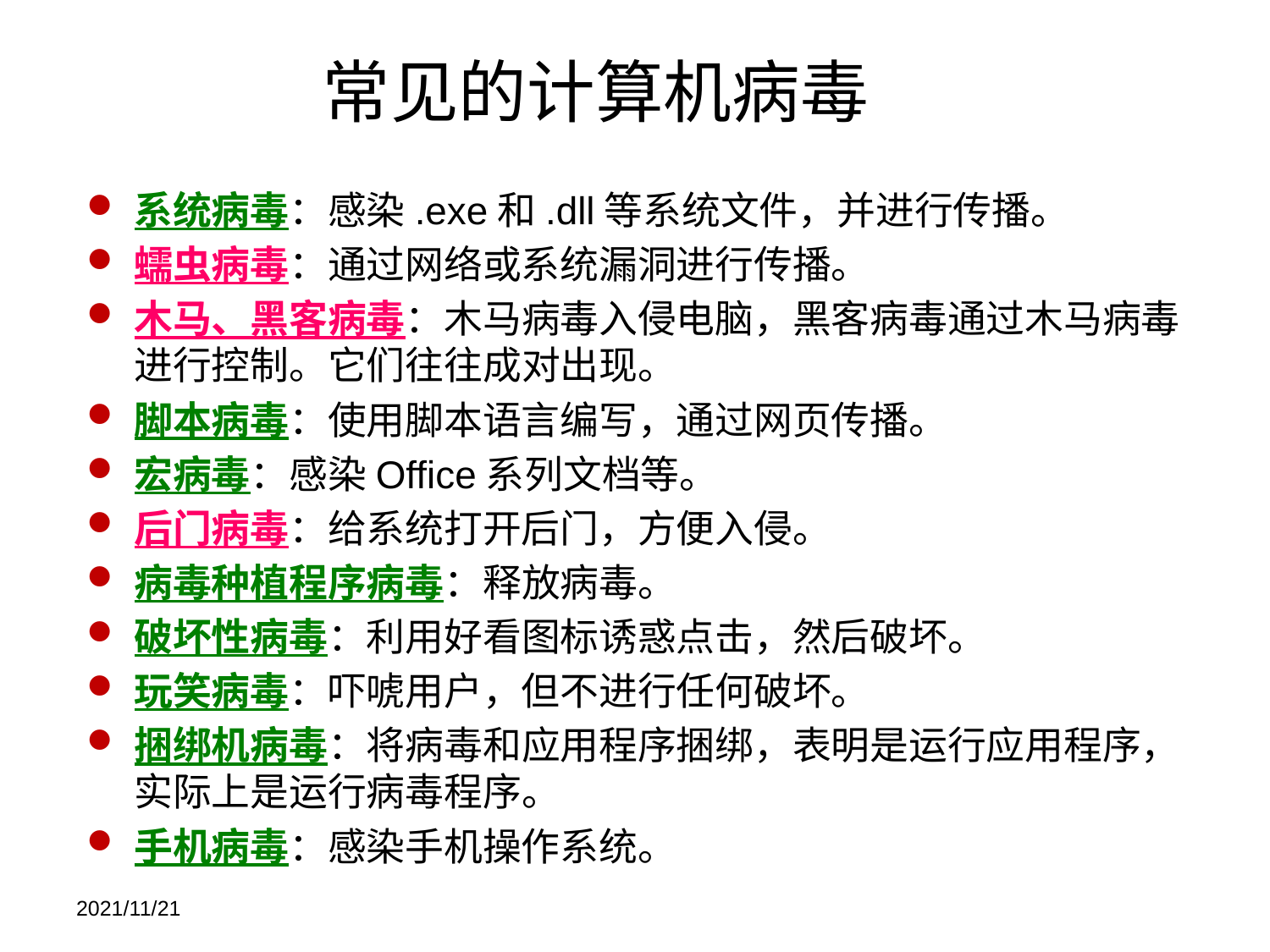

# 常见的计算机病毒
系统病毒：感染.exe和.dll等系统文件，并进行传播。
蠕虫病毒：通过网络或系统漏洞进行传播。
木马、黑客病毒：木马病毒入侵电脑，黑客病毒通过木马病毒进行控制。它们往往成对出现。
脚本病毒：使用脚本语言编写，通过网页传播。
宏病毒：感染Office系列文档等。
后门病毒：给系统打开后门，方便入侵。
病毒种植程序病毒：释放病毒。
破坏性病毒：利用好看图标诱惑点击，然后破坏。
玩笑病毒：吓唬用户，但不进行任何破坏。
捆绑机病毒：将病毒和应用程序捆绑，表明是运行应用程序，实际上是运行病毒程序。
手机病毒：感染手机操作系统。
2021/11/21